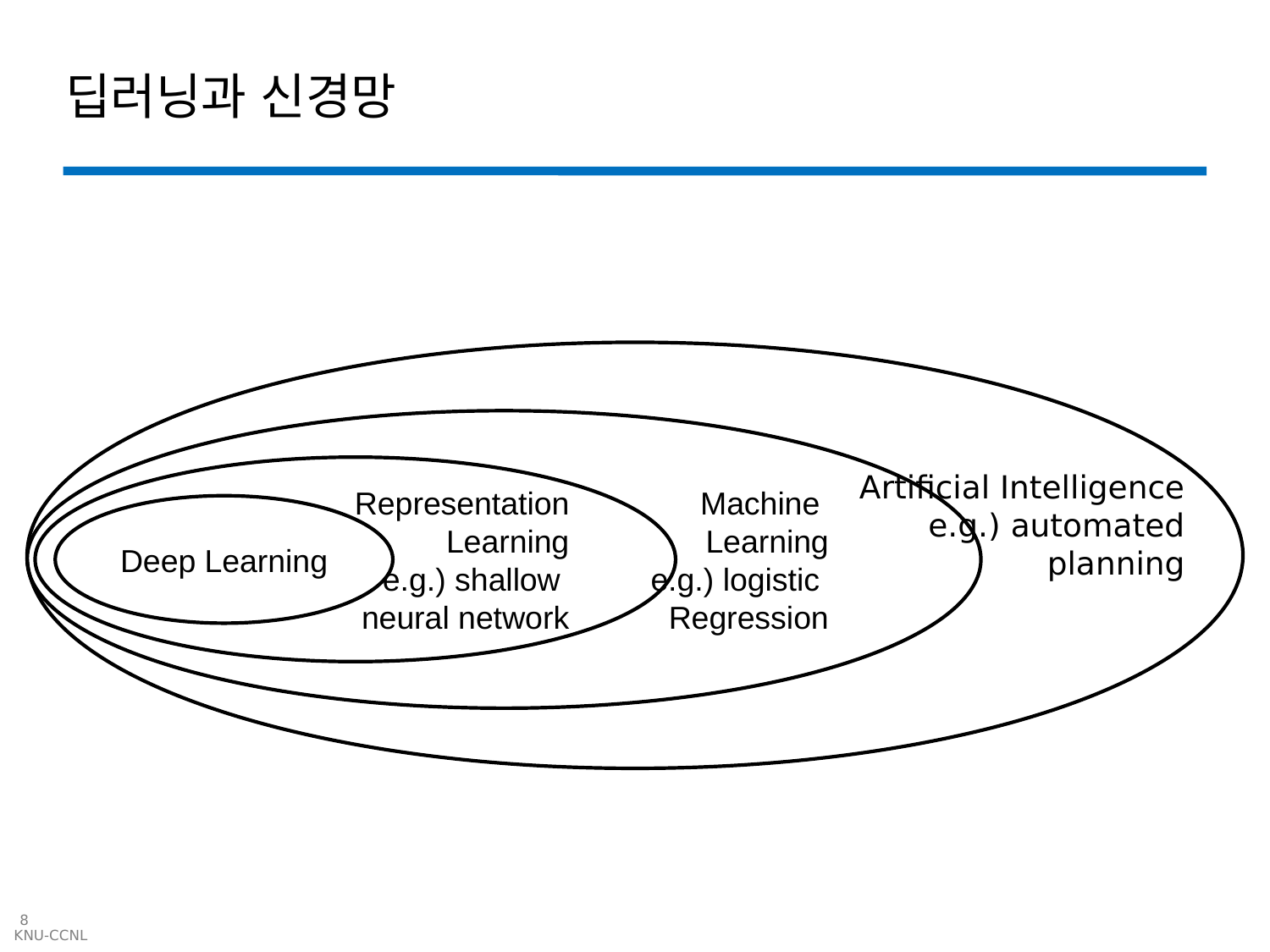

# 딥러닝과 신경망

Machine
Learning
e.g.) logistic
Regression
Representation
Learning
e.g.) shallow
neural network
Deep Learning
Artificial Intelligence
e.g.) automated
planning